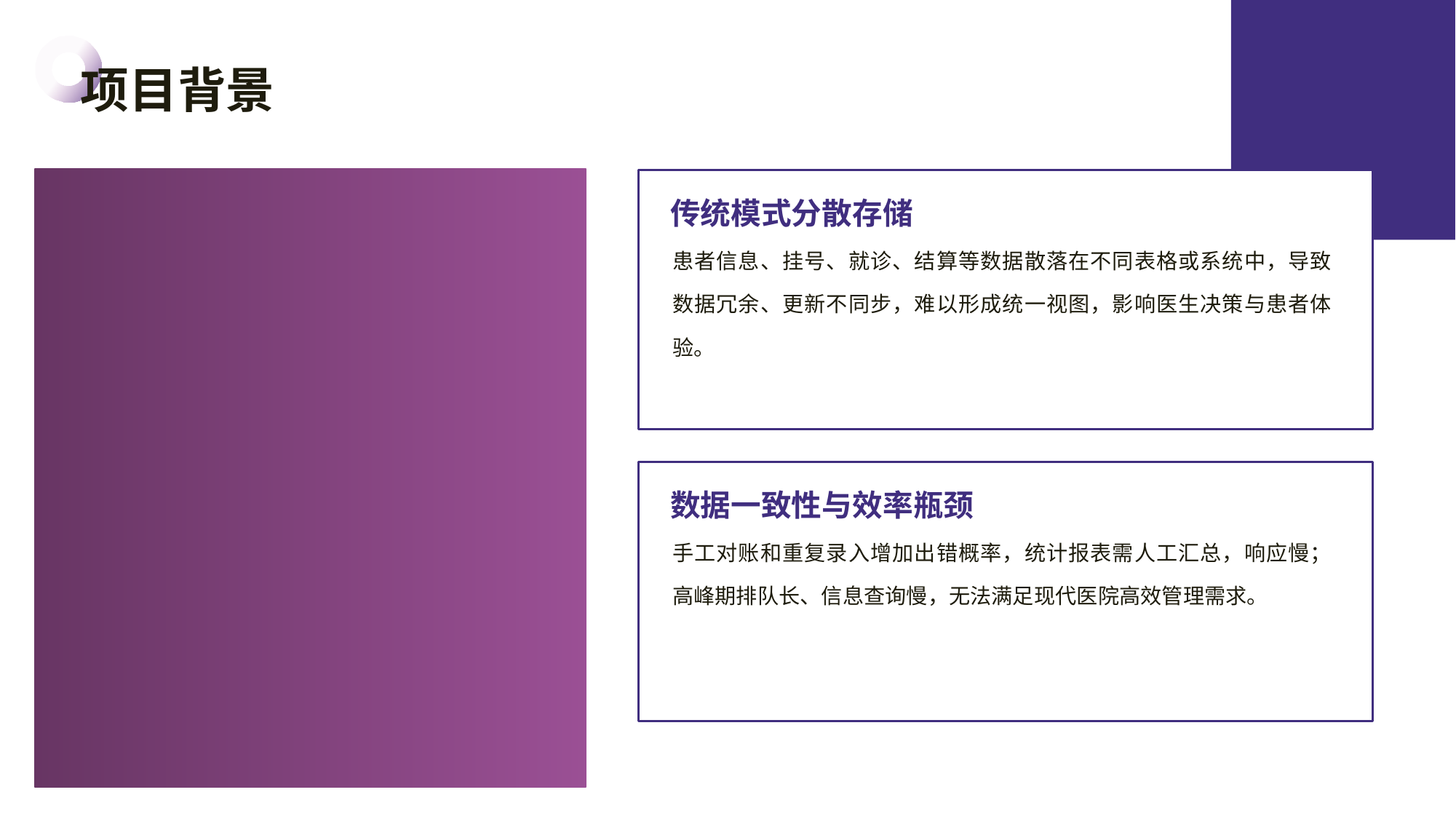

项目背景

传统模式分散存储
患者信息、挂号、就诊、结算等数据散落在不同表格或系统中，导致数据冗余、更新不同步，难以形成统一视图，影响医生决策与患者体验。

数据一致性与效率瓶颈
手工对账和重复录入增加出错概率，统计报表需人工汇总，响应慢；高峰期排队长、信息查询慢，无法满足现代医院高效管理需求。